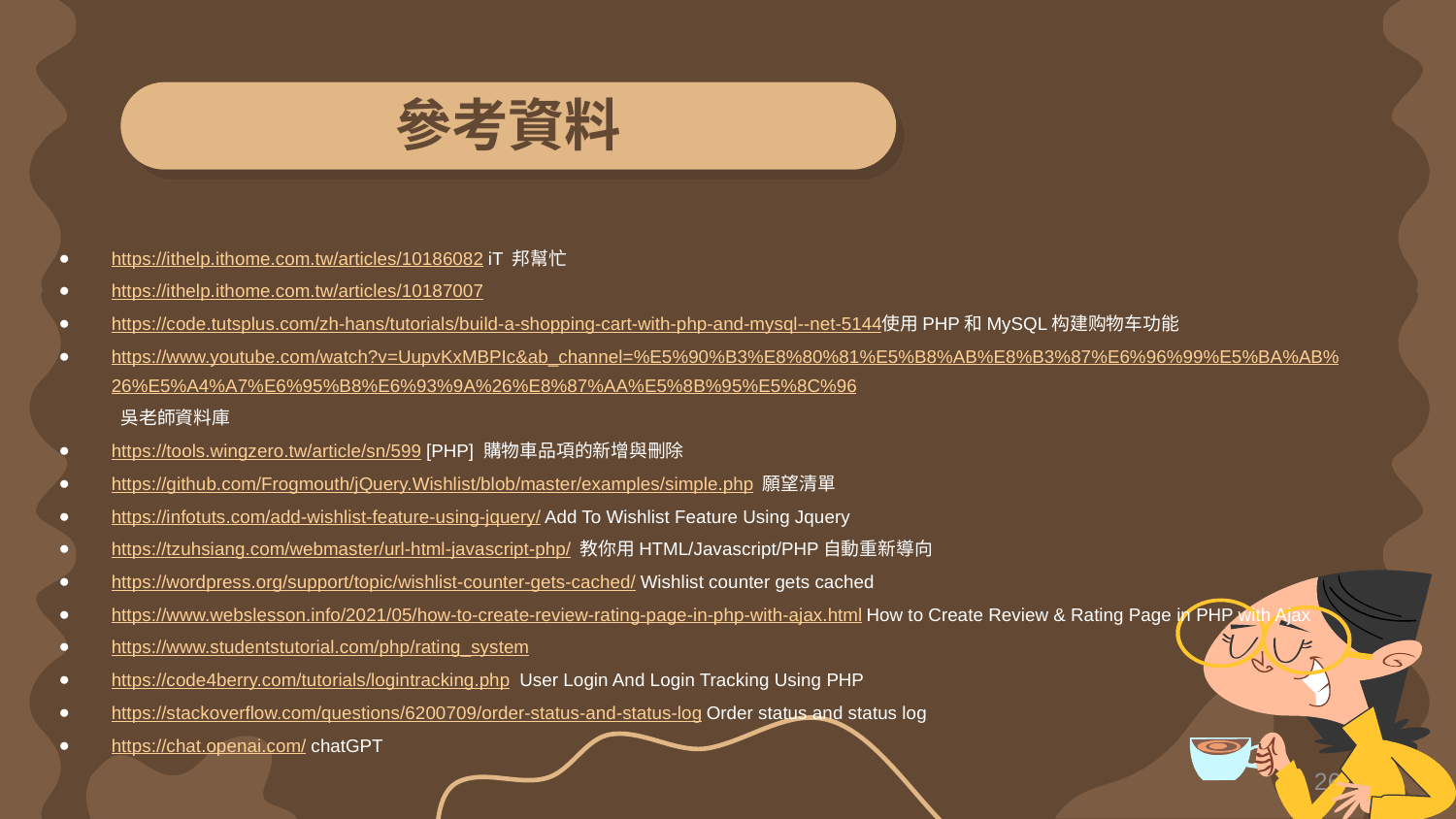

# 參考資料
https://ithelp.ithome.com.tw/articles/10186082 iT 邦幫忙
https://ithelp.ithome.com.tw/articles/10187007
https://code.tutsplus.com/zh-hans/tutorials/build-a-shopping-cart-with-php-and-mysql--net-5144使用PHP和MySQL构建购物车功能
https://www.youtube.com/watch?v=UupvKxMBPIc&ab_channel=%E5%90%B3%E8%80%81%E5%B8%AB%E8%B3%87%E6%96%99%E5%BA%AB%26%E5%A4%A7%E6%95%B8%E6%93%9A%26%E8%87%AA%E5%8B%95%E5%8C%96 吳老師資料庫
https://tools.wingzero.tw/article/sn/599 [PHP] 購物車品項的新增與刪除
https://github.com/Frogmouth/jQuery.Wishlist/blob/master/examples/simple.php 願望清單
https://infotuts.com/add-wishlist-feature-using-jquery/ Add To Wishlist Feature Using Jquery
https://tzuhsiang.com/webmaster/url-html-javascript-php/ 教你用HTML/Javascript/PHP自動重新導向
https://wordpress.org/support/topic/wishlist-counter-gets-cached/ Wishlist counter gets cached
https://www.webslesson.info/2021/05/how-to-create-review-rating-page-in-php-with-ajax.html How to Create Review & Rating Page in PHP with Ajax
https://www.studentstutorial.com/php/rating_system
https://code4berry.com/tutorials/logintracking.php  User Login And Login Tracking Using PHP
https://stackoverflow.com/questions/6200709/order-status-and-status-log Order status and status log
https://chat.openai.com/ chatGPT

26